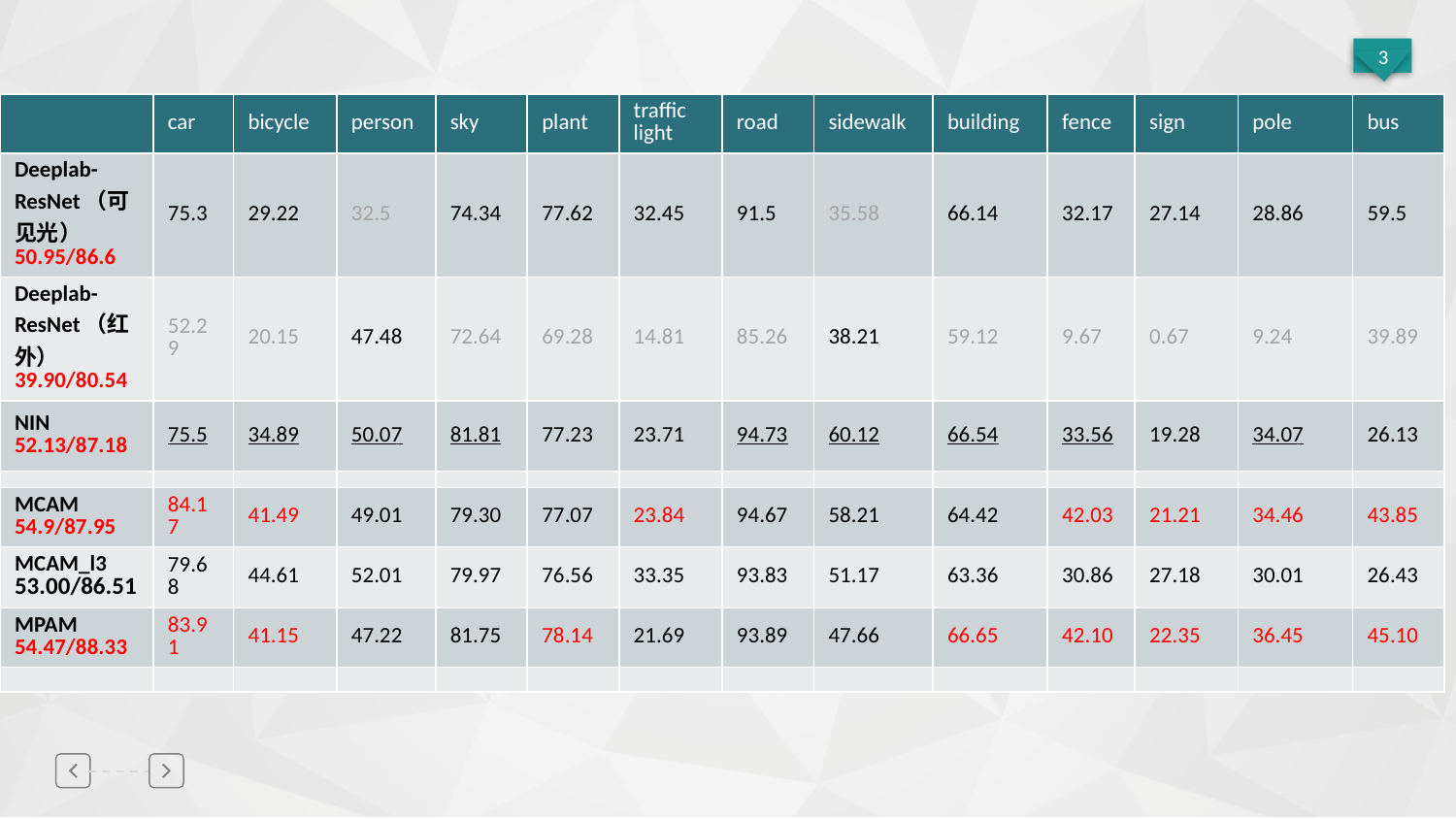

|  | car | bicycle | person | sky | plant | traffic light | road | sidewalk | building | fence | sign | pole | bus |
| --- | --- | --- | --- | --- | --- | --- | --- | --- | --- | --- | --- | --- | --- |
| Deeplab-ResNet（可见光） 50.95/86.6 | 75.3 | 29.22 | 32.5 | 74.34 | 77.62 | 32.45 | 91.5 | 35.58 | 66.14 | 32.17 | 27.14 | 28.86 | 59.5 |
| Deeplab-ResNet（红外） 39.90/80.54 | 52.29 | 20.15 | 47.48 | 72.64 | 69.28 | 14.81 | 85.26 | 38.21 | 59.12 | 9.67 | 0.67 | 9.24 | 39.89 |
| NIN 52.13/87.18 | 75.5 | 34.89 | 50.07 | 81.81 | 77.23 | 23.71 | 94.73 | 60.12 | 66.54 | 33.56 | 19.28 | 34.07 | 26.13 |
|  |  |  |  |  |  |  |  |  |  |  |  |  |  |
| MCAM 54.9/87.95 | 84.17 | 41.49 | 49.01 | 79.30 | 77.07 | 23.84 | 94.67 | 58.21 | 64.42 | 42.03 | 21.21 | 34.46 | 43.85 |
| MCAM\_l3 53.00/86.51 | 79.68 | 44.61 | 52.01 | 79.97 | 76.56 | 33.35 | 93.83 | 51.17 | 63.36 | 30.86 | 27.18 | 30.01 | 26.43 |
| MPAM 54.47/88.33 | 83.91 | 41.15 | 47.22 | 81.75 | 78.14 | 21.69 | 93.89 | 47.66 | 66.65 | 42.10 | 22.35 | 36.45 | 45.10 |
|  |  |  |  |  |  |  |  |  |  |  |  |  |  |